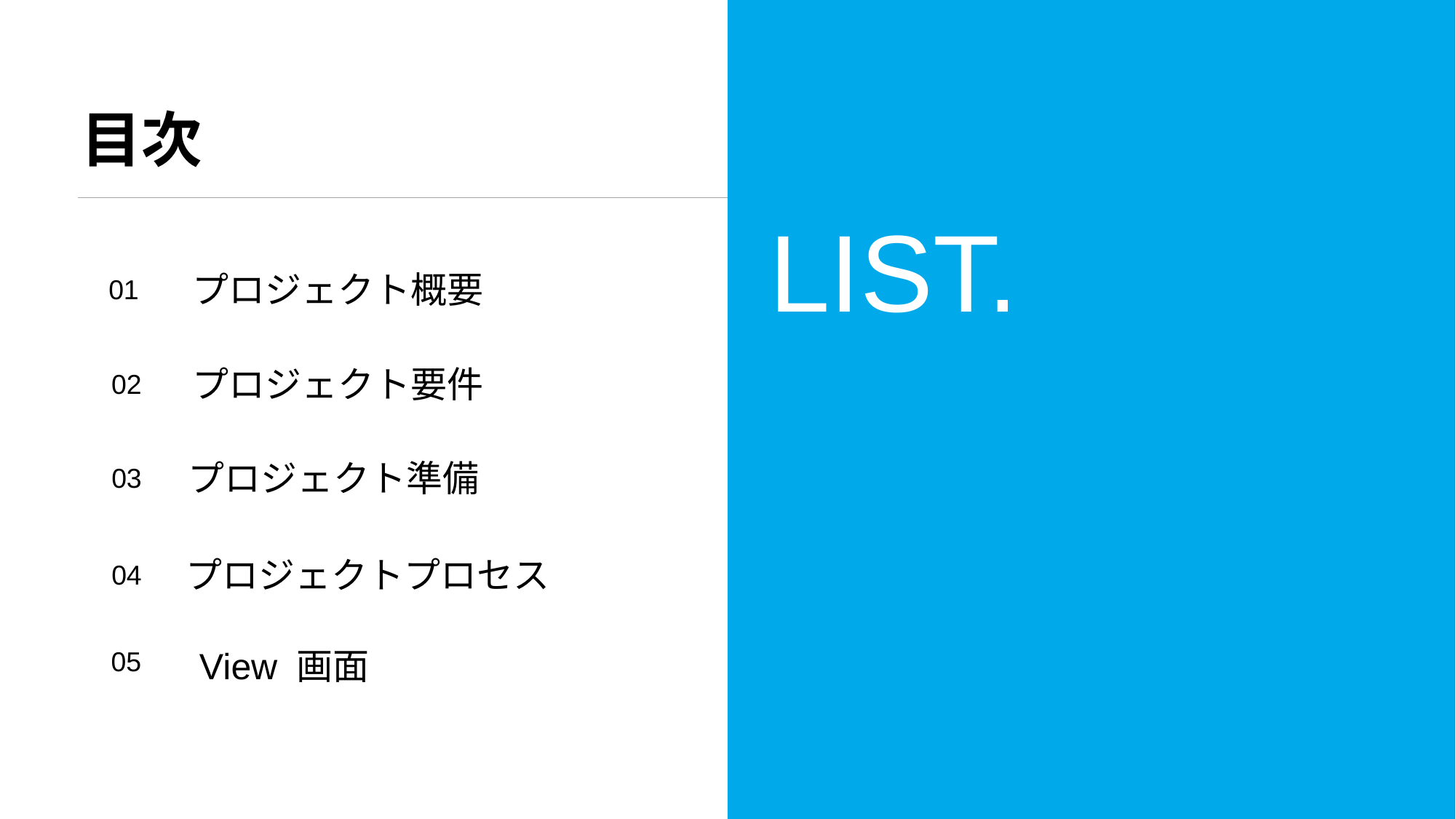

目次
LIST.
プロジェクト概要
01
プロジェクト要件
02
プロジェクト準備
03
プロジェクトプロセス
04
View 画面
05